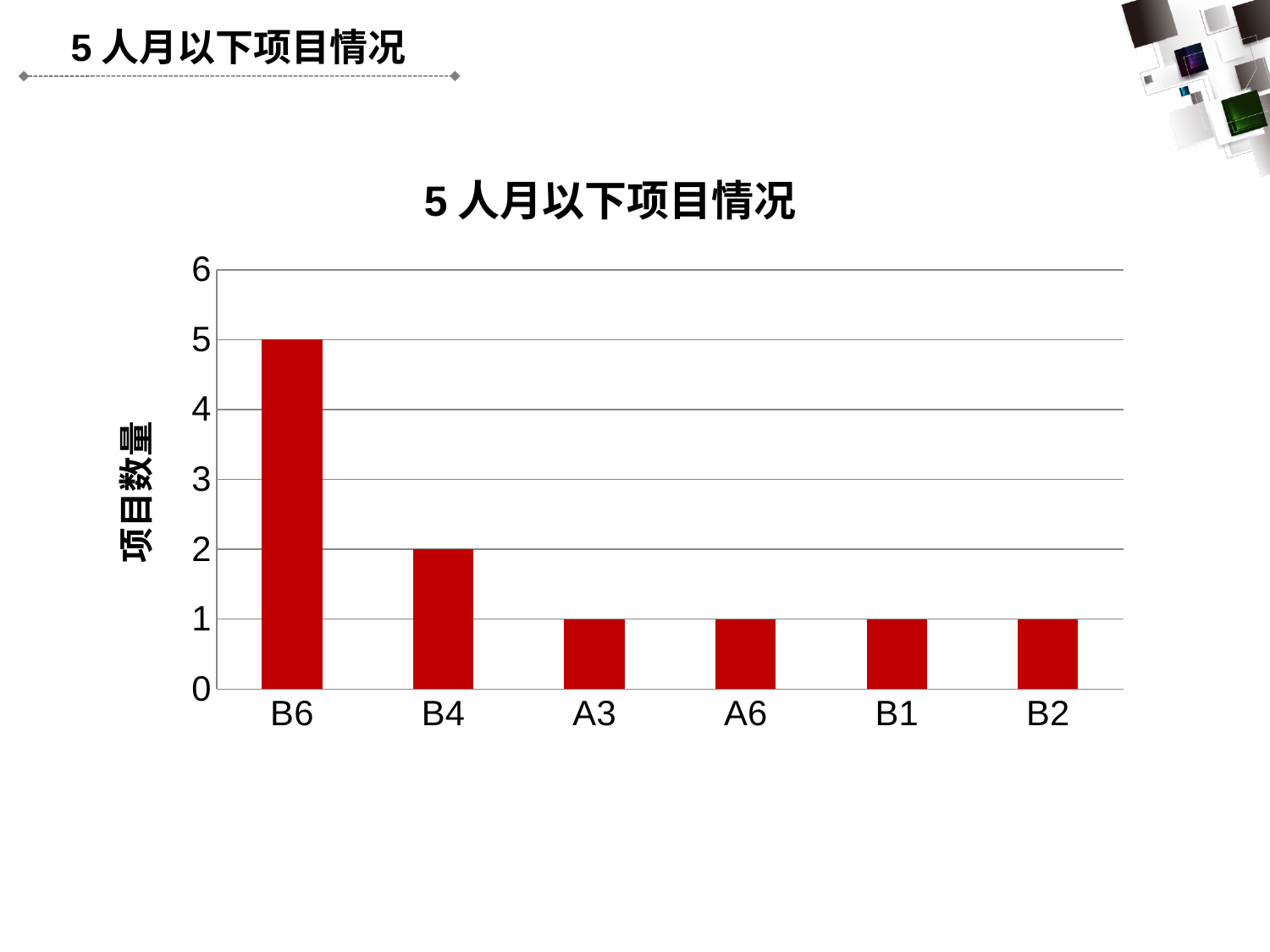

5人月以下项目情况

### Chart: 5人月以下项目情况

| Category | 项目数量 |
|---|---|
| B6 | 5.0 |
| B4 | 2.0 |
| A3 | 1.0 |
| A6 | 1.0 |
| B1 | 1.0 |
| B2 | 1.0 |